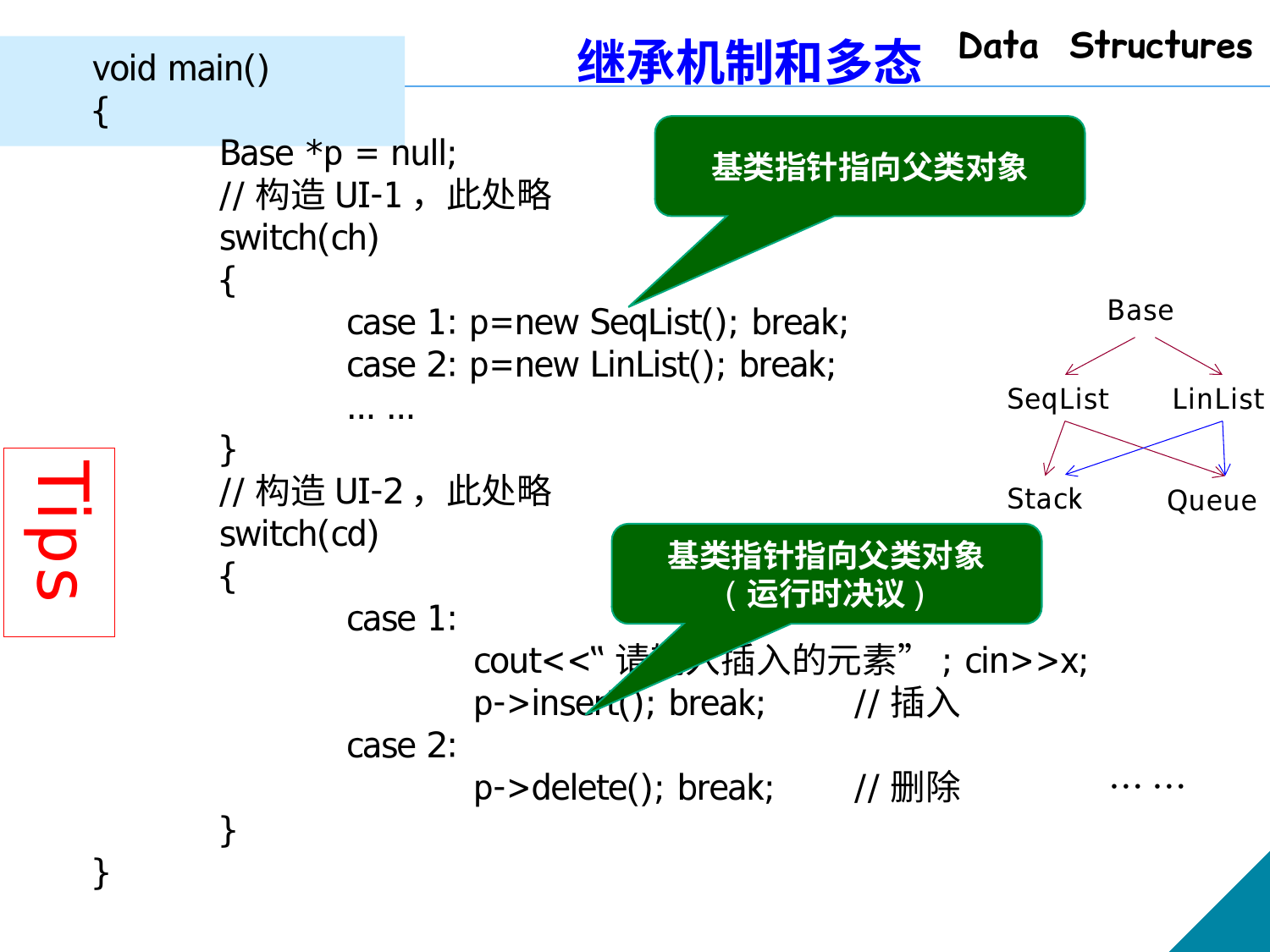

继承机制和多态
void main()
{
	Base *p = null;
	//构造UI-1，此处略
	switch(ch)
	{
		case 1: p=new SeqList(); break;
		case 2: p=new LinList(); break;
		… …
	}
	//构造UI-2，此处略
	switch(cd)
	{
		case 1:
			cout<<“请输入插入的元素”; cin>>x;
			p->insert(); break;	//插入
		case 2:
			p->delete(); break;	//删除		… …
	}
}
基类指针指向父类对象
Base
SeqList
LinList
Tips
Stack
Queue
基类指针指向父类对象
(运行时决议)